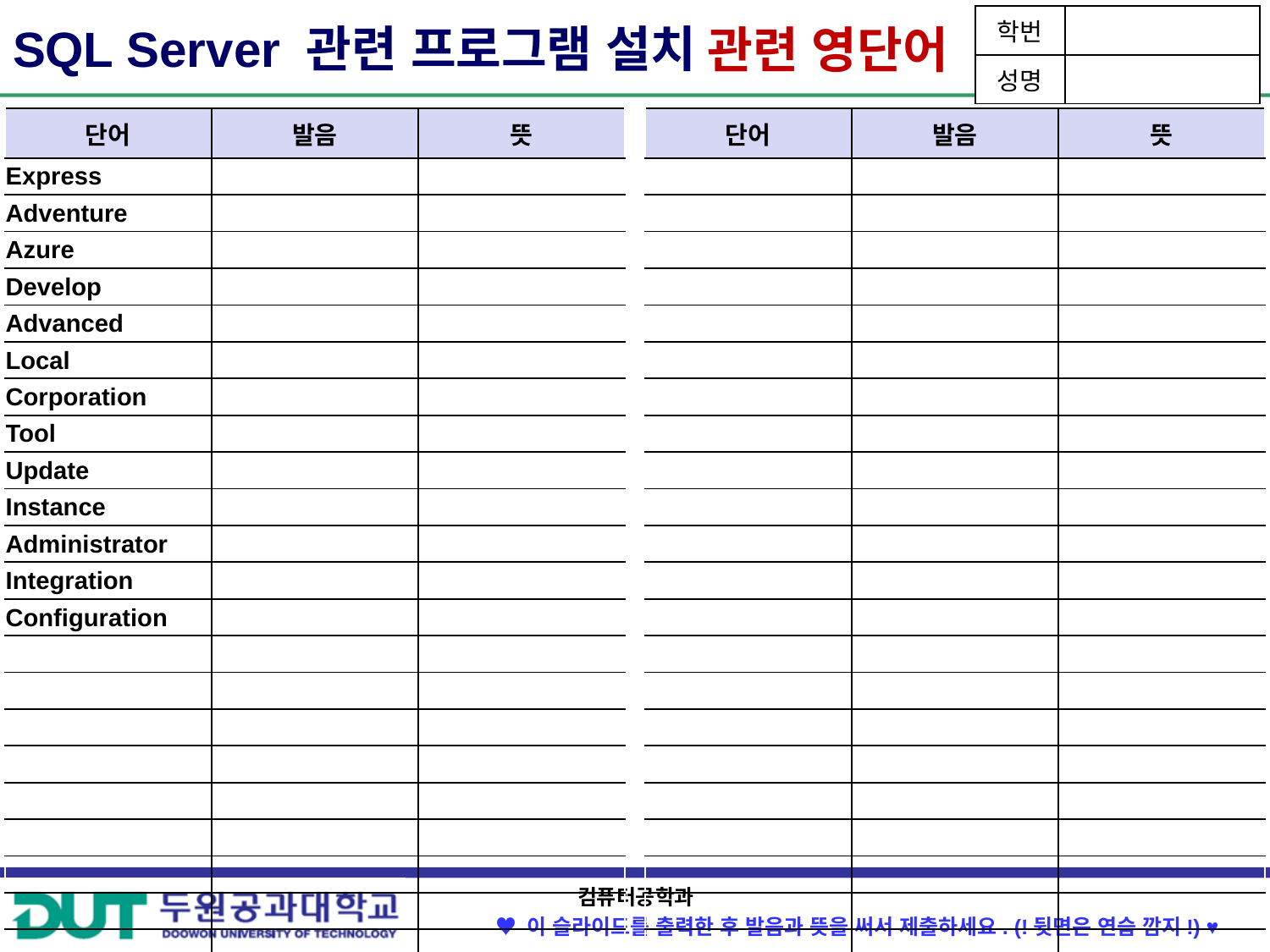

# SQL Server 관련 프로그램 설치
| 학번 |  |
| --- | --- |
| 성명 |  |
| 단어 | 발음 | 뜻 |
| --- | --- | --- |
| Express |  |  |
| Adventure |  |  |
| Azure |  |  |
| Develop |  |  |
| Advanced |  |  |
| Local |  |  |
| Corporation |  |  |
| Tool |  |  |
| Update |  |  |
| Instance |  |  |
| Administrator |  |  |
| Integration |  |  |
| Configuration |  |  |
|  |  |  |
|  |  |  |
|  |  |  |
|  |  |  |
|  |  |  |
|  |  |  |
|  |  |  |
|  |  |  |
|  |  |  |
|  |  |  |
| 단어 | 발음 | 뜻 |
| --- | --- | --- |
|  |  |  |
|  |  |  |
|  |  |  |
|  |  |  |
|  |  |  |
|  |  |  |
|  |  |  |
|  |  |  |
|  |  |  |
|  |  |  |
|  |  |  |
|  |  |  |
|  |  |  |
|  |  |  |
|  |  |  |
|  |  |  |
|  |  |  |
|  |  |  |
|  |  |  |
|  |  |  |
|  |  |  |
|  |  |  |
|  |  |  |